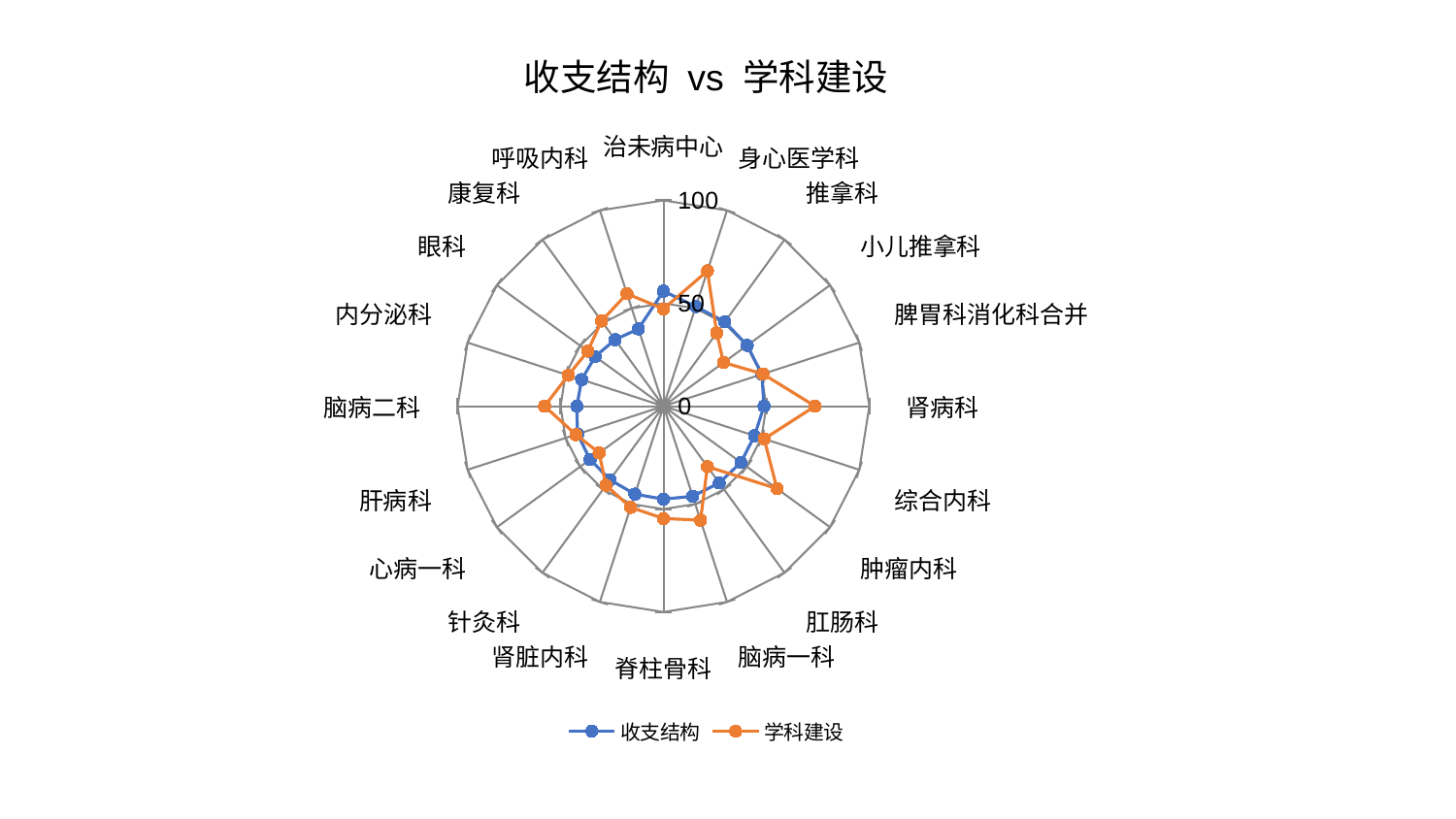

### Chart: 收支结构 vs 学科建设

| Category | 收支结构 | 学科建设 |
|---|---|---|
| 治未病中心 | 55.897779422189586 | 47.29026090968744 |
| 身心医学科 | 50.88027047713301 | 69.12797969419638 |
| 推拿科 | 50.67890006418836 | 44.0153355620343 |
| 小儿推拿科 | 50.306280232079715 | 36.09277206325813 |
| 脾胃科消化科合并 | 50.27853666411523 | 50.783140627308825 |
| 肾病科 | 48.85781462098681 | 73.6648607123021 |
| 综合内科 | 46.528746951998144 | 51.44100062777732 |
| 肿瘤内科 | 46.49043204853246 | 68.14761864006834 |
| 肛肠科 | 46.10653505729812 | 36.30824229403514 |
| 脑病一科 | 46.027339554523714 | 58.24218639416558 |
| 脊柱骨科 | 45.15597041179469 | 54.58140185201342 |
| 肾脏内科 | 44.9558557936254 | 51.673541952220944 |
| 针灸科 | 44.20744132652655 | 47.51330217489818 |
| 心病一科 | 44.047589633216084 | 38.631517468744136 |
| 肝病科 | 43.88609946328319 | 44.74411400754568 |
| 脑病二科 | 42.07166798919455 | 57.74572179952918 |
| 内分泌科 | 41.78631622217026 | 48.61393911457596 |
| 眼科 | 41.052118435018116 | 45.475007054520376 |
| 康复科 | 39.98143668750646 | 51.18820505202112 |
| 呼吸内科 | 39.484387373993144 | 57.43345714450981 |
131